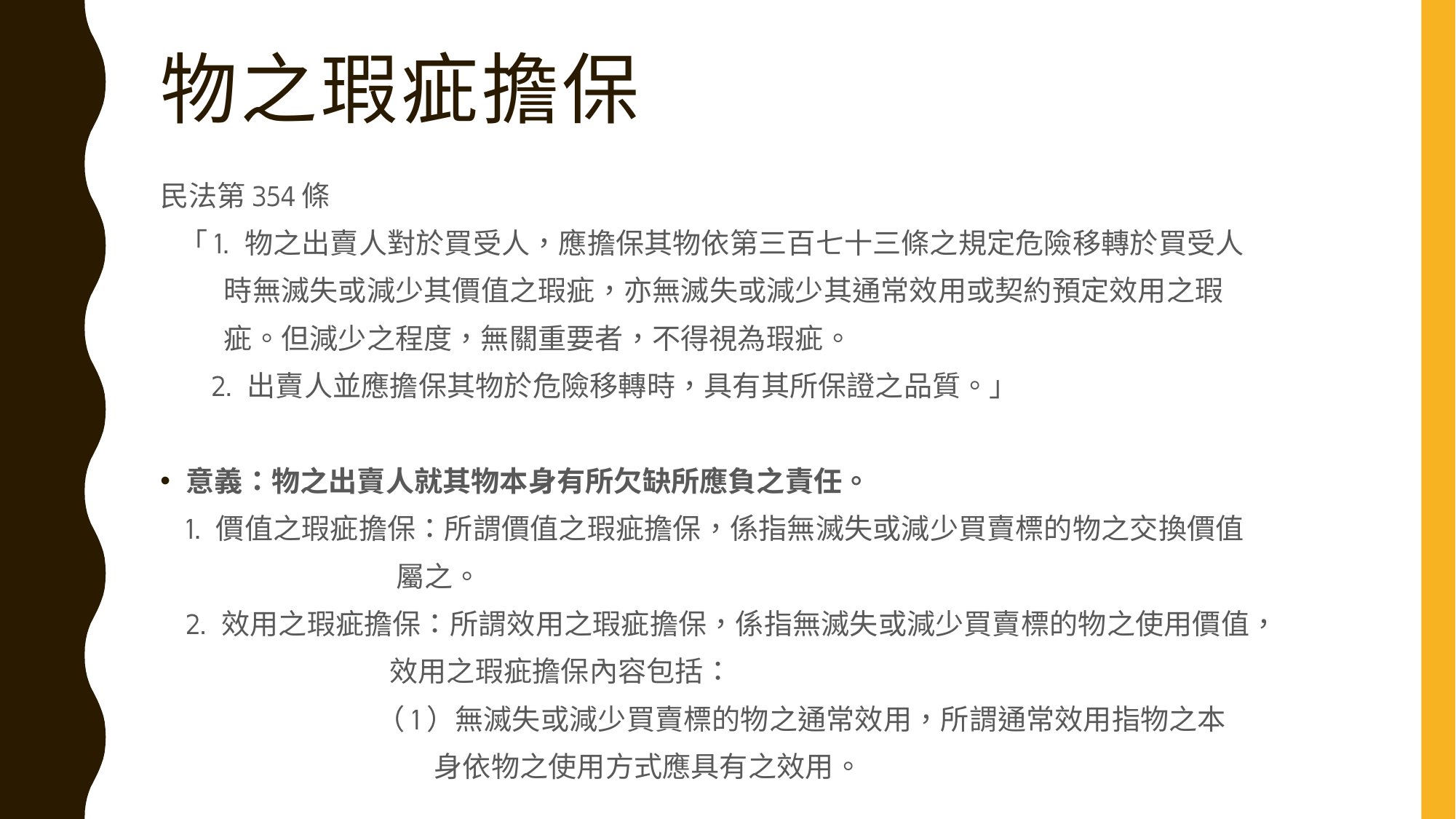

# 物之瑕疵擔保
民法第354條
  「1. 物之出賣人對於買受人，應擔保其物依第三百七十三條之規定危險移轉於買受人
         時無滅失或減少其價值之瑕疵，亦無滅失或減少其通常效用或契約預定效用之瑕
         疵。但減少之程度，無關重要者，不得視為瑕疵。
      2. 出賣人並應擔保其物於危險移轉時，具有其所保證之品質。」

意義：物之出賣人就其物本身有所欠缺所應負之責任。
   1. 價值之瑕疵擔保：所謂價值之瑕疵擔保，係指無滅失或減少買賣標的物之交換價值
                                    屬之。
   2. 效用之瑕疵擔保：所謂效用之瑕疵擔保，係指無滅失或減少買賣標的物之使用價值，
                                   效用之瑕疵擔保內容包括：
                                 （1）無滅失或減少買賣標的物之通常效用，所謂通常效用指物之本
                                          身依物之使用方式應具有之效用。